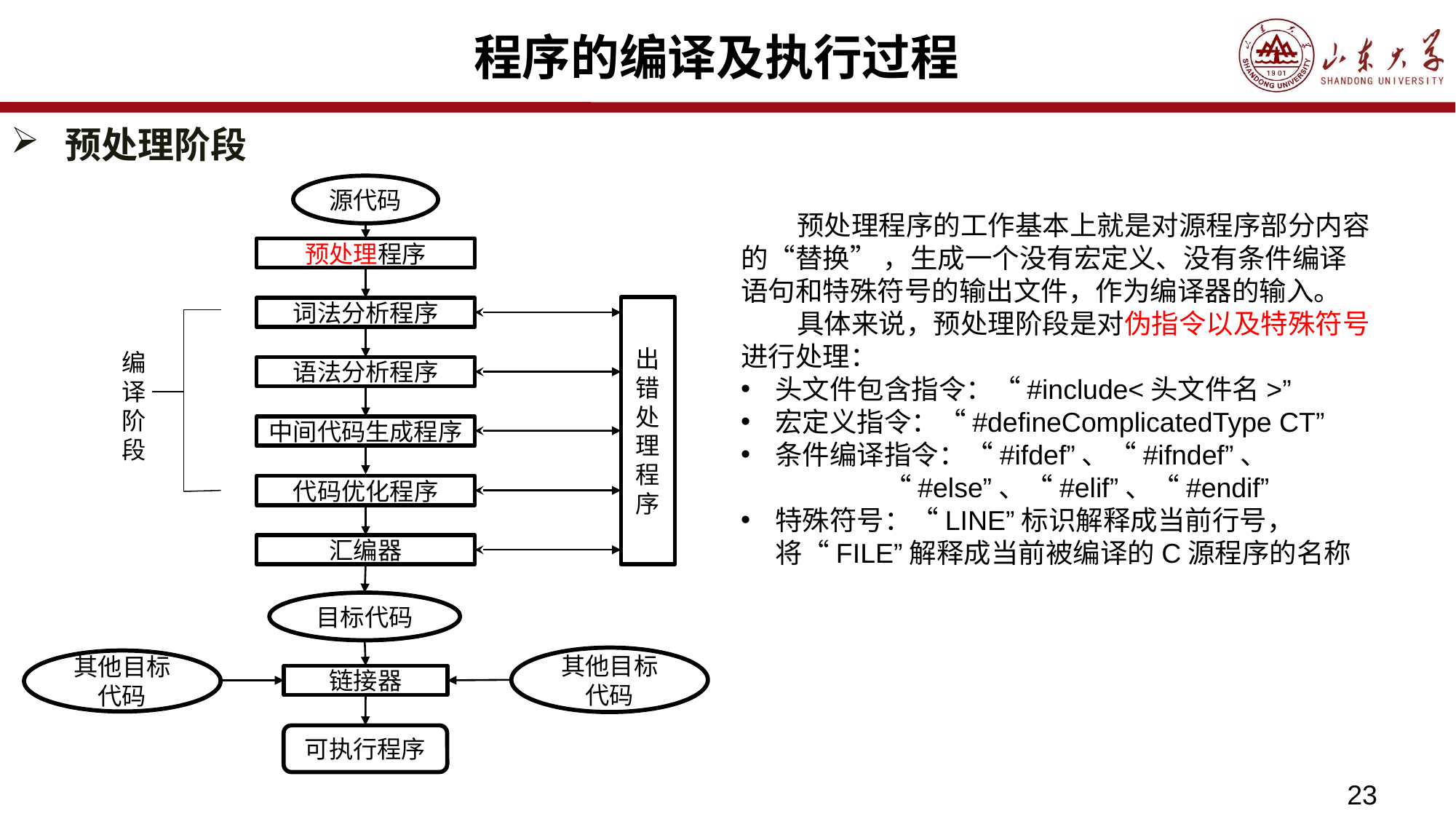

# 程序的编译及执行过程
预处理阶段

源代码
预处理程序
出错处理程序
词法分析程序
编译阶段
语法分析程序
中间代码生成程序
代码优化程序
汇编器
目标代码
其他目标代码
其他目标代码
链接器
可执行程序
        预处理程序的工作基本上就是对源程序部分内容的“替换” ，生成一个没有宏定义、没有条件编译语句和特殊符号的输出文件，作为编译器的输入。
        具体来说，预处理阶段是对伪指令以及特殊符号进行处理：
头文件包含指令：“#include<头文件名>”
宏定义指令：“#defineComplicatedType CT”
条件编译指令：“#ifdef”、“#ifndef”、   		“#else”、“#elif”、“#endif”
特殊符号：“LINE”标识解释成当前行号，将“FILE”解释成当前被编译的C源程序的名称
23